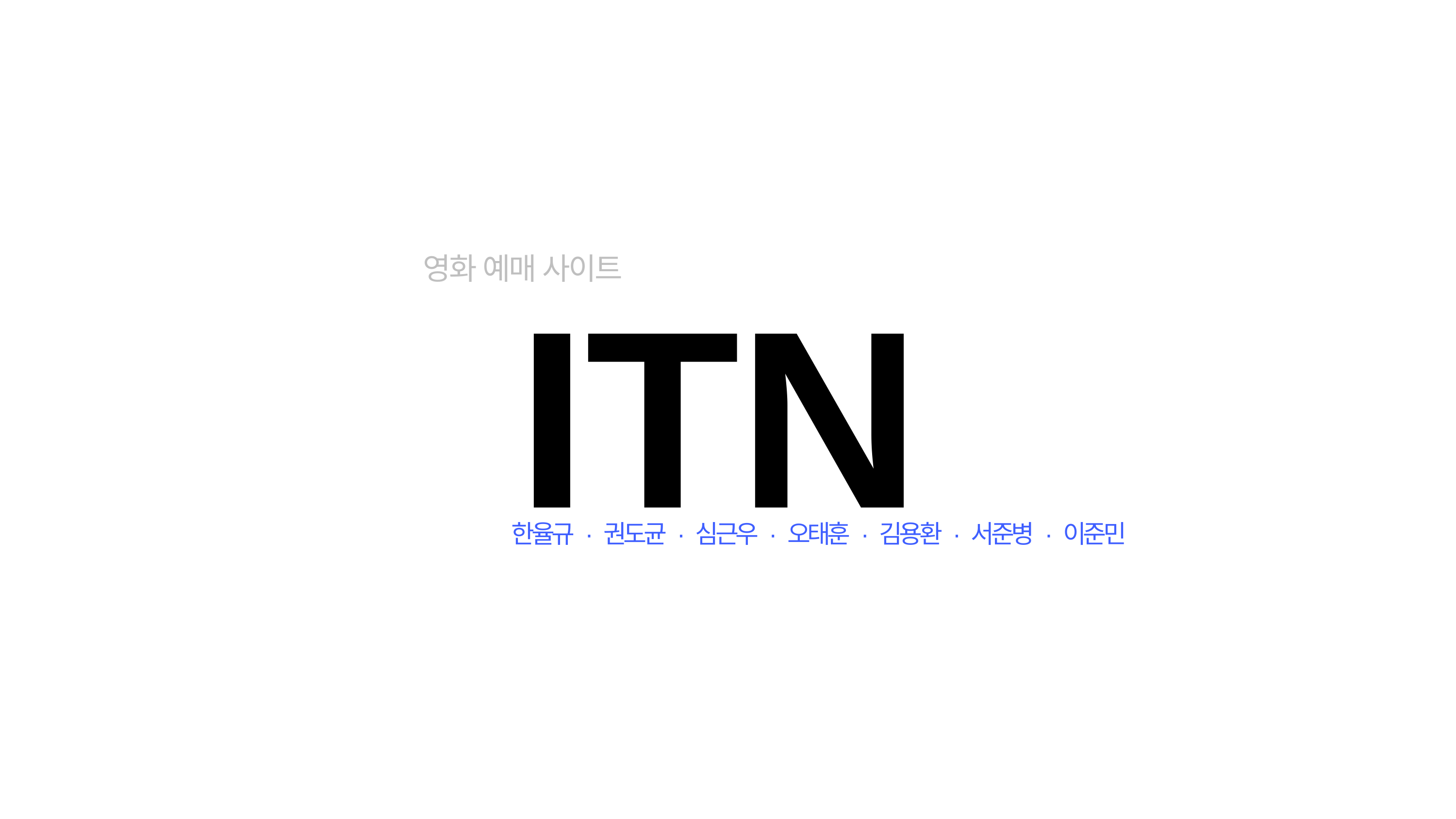

영화 예매 사이트
ITN
한율규 · 권도균 · 심근우 · 오태훈 · 김용환 · 서준병 · 이준민